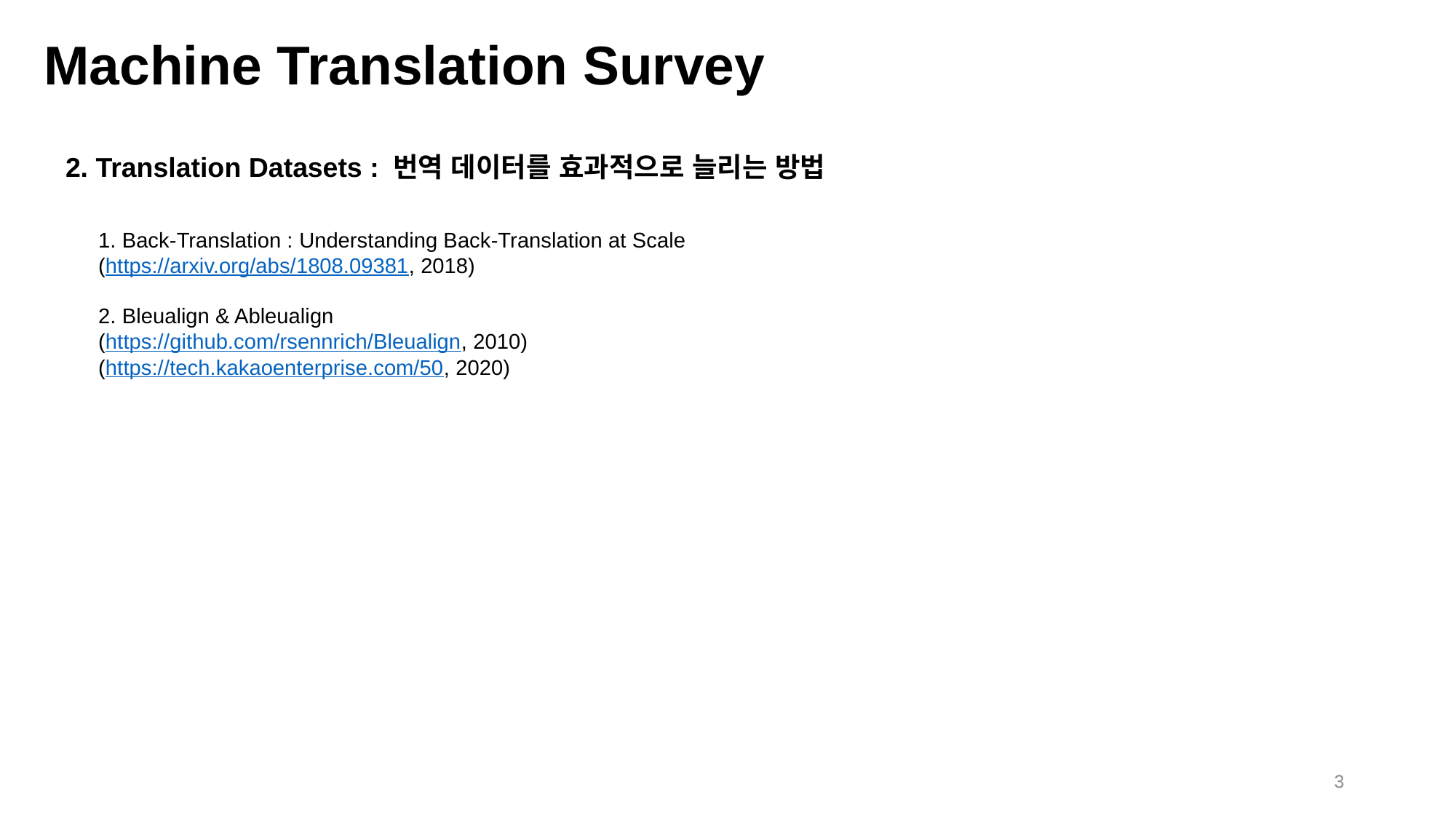

# Machine Translation Survey

2. Translation Datasets : 번역 데이터를 효과적으로 늘리는 방법

1. Back-Translation : Understanding Back-Translation at Scale
(https://arxiv.org/abs/1808.09381, 2018)

2. Bleualign & Ableualign
(https://github.com/rsennrich/Bleualign, 2010)
(https://tech.kakaoenterprise.com/50, 2020)
3